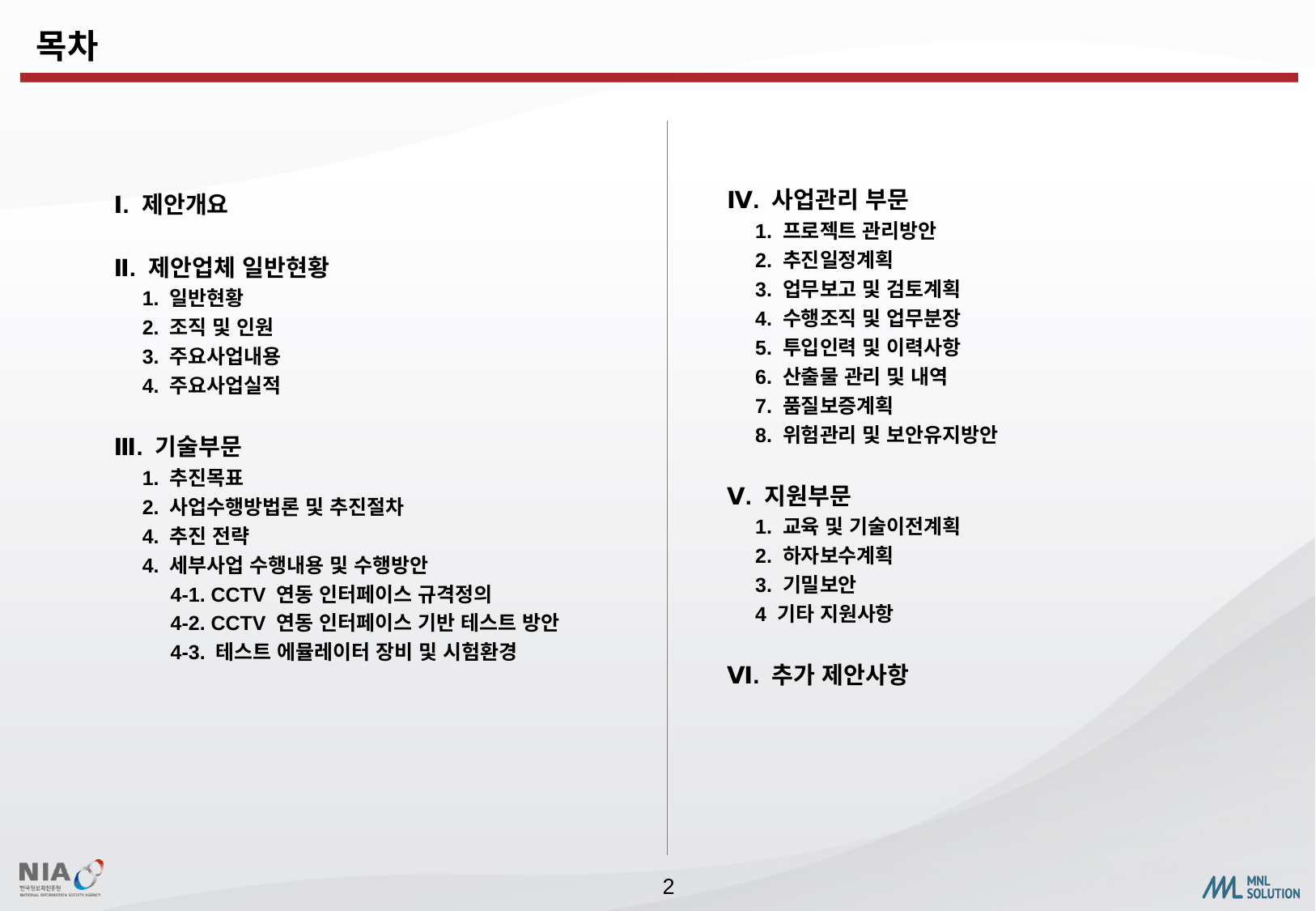

목차

Ⅳ. 사업관리 부문
     1. 프로젝트 관리방안
     2. 추진일정계획
     3. 업무보고 및 검토계획
     4. 수행조직 및 업무분장
     5. 투입인력 및 이력사항
     6. 산출물 관리 및 내역
     7. 품질보증계획
     8. 위험관리 및 보안유지방안

Ⅴ. 지원부문
     1. 교육 및 기술이전계획
     2. 하자보수계획
     3. 기밀보안
     4 기타 지원사항

Ⅵ. 추가 제안사항
Ⅰ. 제안개요

Ⅱ. 제안업체 일반현황
     1. 일반현황
     2. 조직 및 인원
     3. 주요사업내용
     4. 주요사업실적

Ⅲ. 기술부문
     1. 추진목표
     2. 사업수행방법론 및 추진절차
     4. 추진 전략
     4. 세부사업 수행내용 및 수행방안
          4-1. CCTV 연동 인터페이스 규격정의
          4-2. CCTV 연동 인터페이스 기반 테스트 방안
          4-3. 테스트 에뮬레이터 장비 및 시험환경